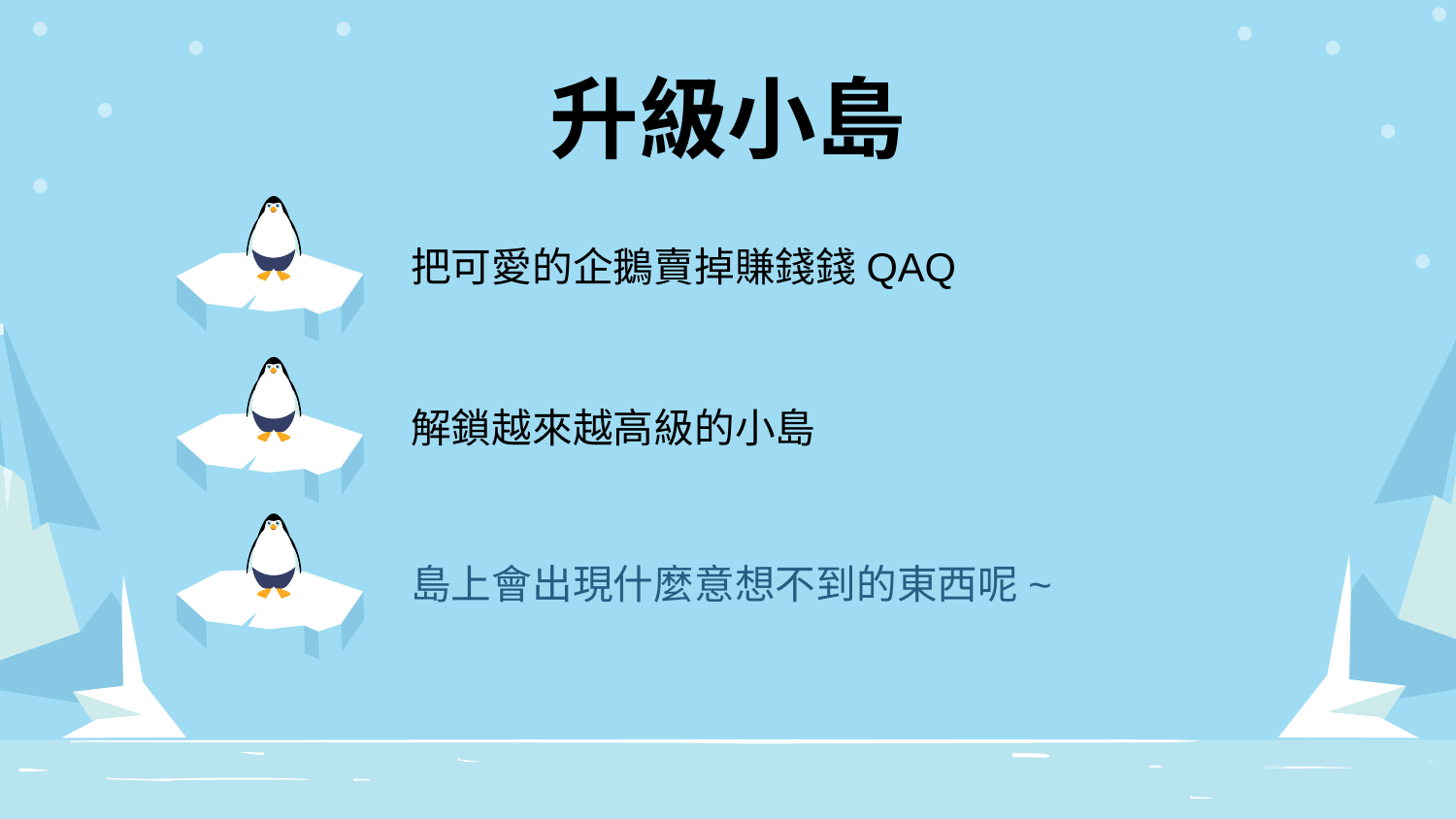

# 升級小島

把可愛的企鵝賣掉賺錢錢QAQ

解鎖越來越高級的小島

島上會出現什麼意想不到的東西呢~